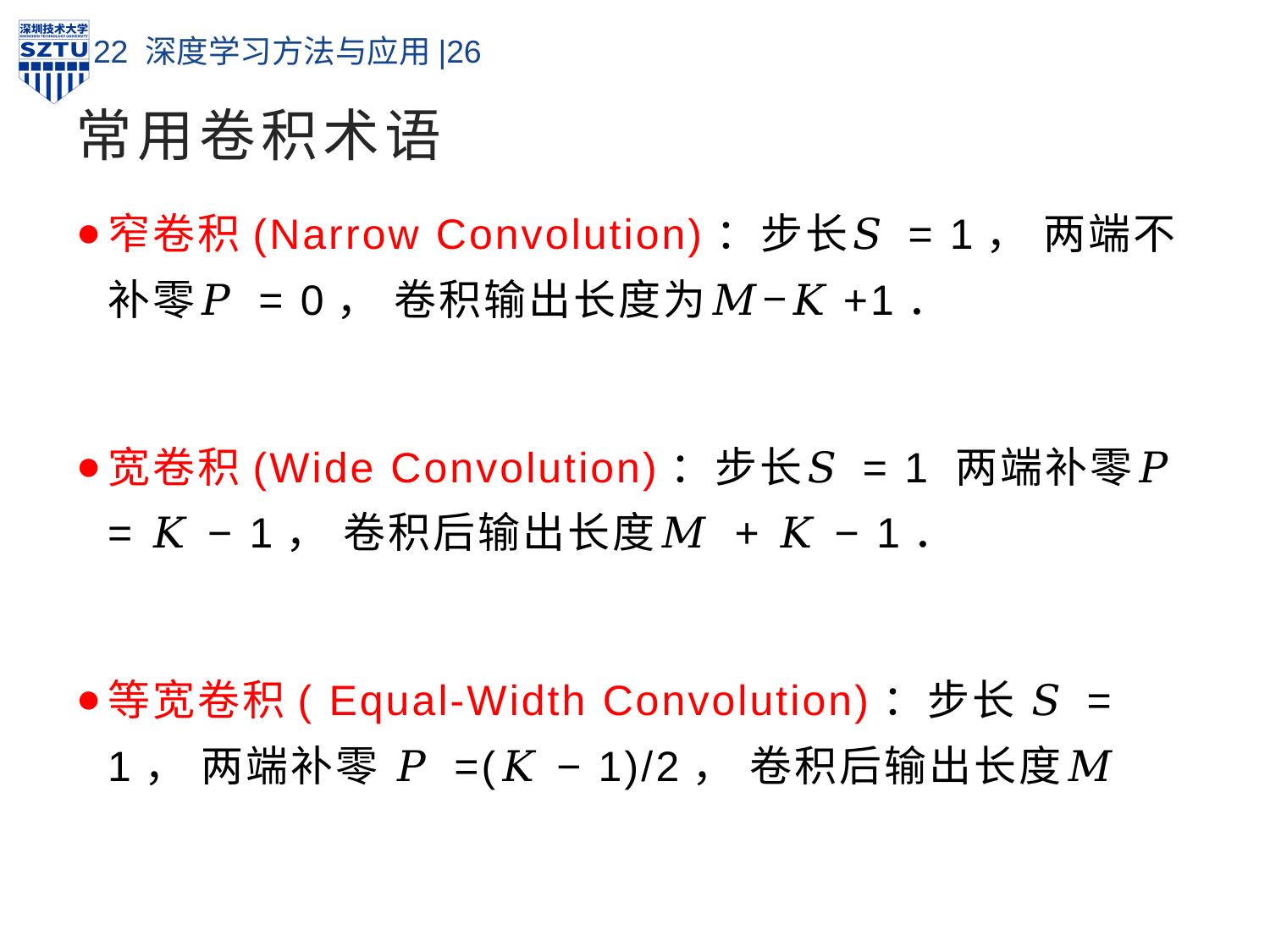

# 常用卷积术语
窄卷积(Narrow Convolution)：步长𝑆 = 1， 两端不补零𝑃 = 0， 卷积输出长度为𝑀−𝐾+1．

宽卷积(Wide Convolution)：步长𝑆 = 1 两端补零𝑃 = 𝐾 − 1， 卷积后输出长度𝑀 + 𝐾 − 1．

等宽卷积( Equal-Width Convolution)：步长 𝑆 = 1， 两端补零 𝑃 =(𝐾 − 1)/2， 卷积后输出长度𝑀
26